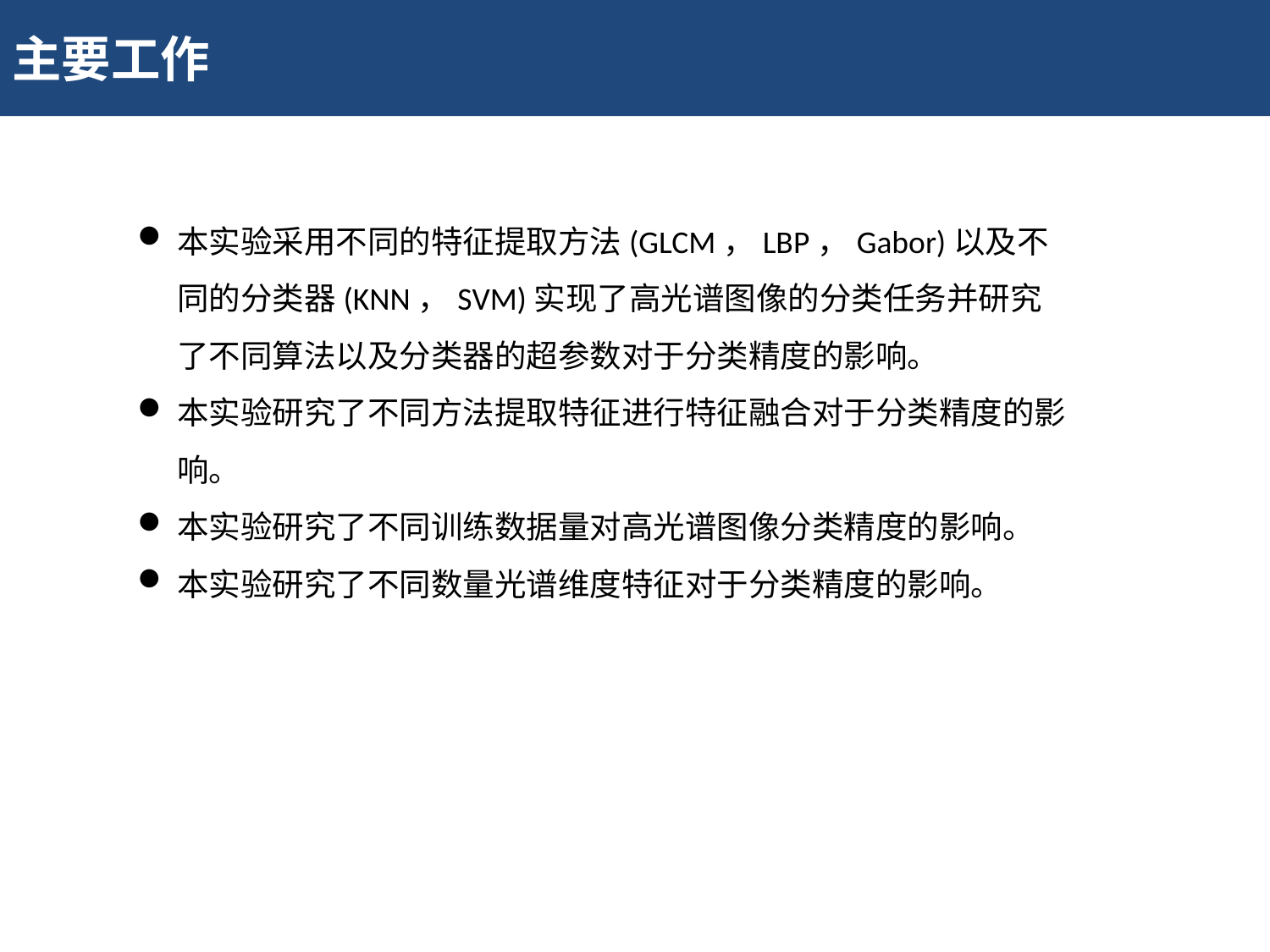

主要工作
本实验采用不同的特征提取方法(GLCM，LBP，Gabor)以及不同的分类器(KNN，SVM)实现了高光谱图像的分类任务并研究了不同算法以及分类器的超参数对于分类精度的影响。
本实验研究了不同方法提取特征进行特征融合对于分类精度的影响。
本实验研究了不同训练数据量对高光谱图像分类精度的影响。
本实验研究了不同数量光谱维度特征对于分类精度的影响。